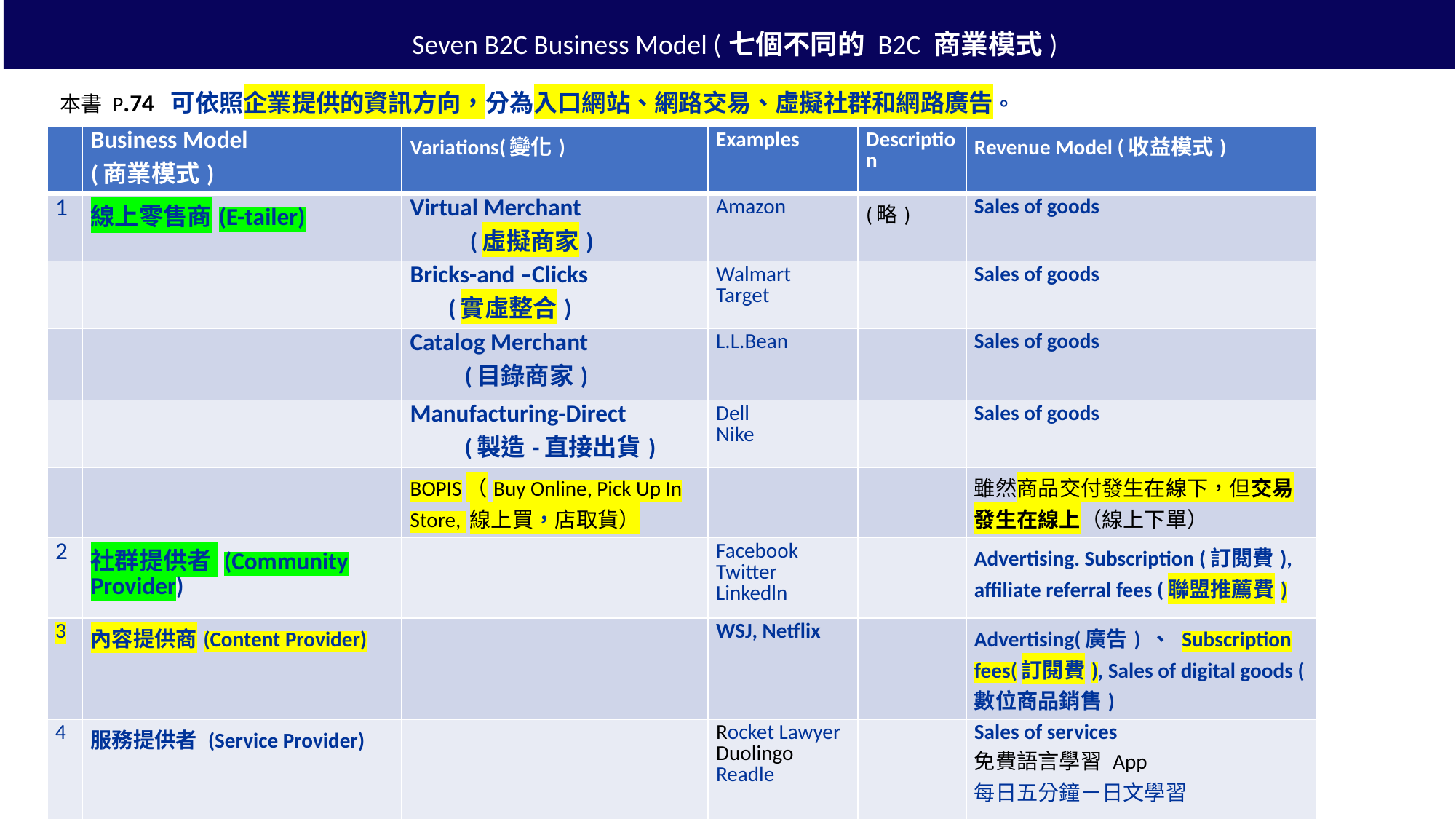

Seven B2C Business Model (七個不同的 B2C 商業模式)
本書 P.74  可依照企業提供的資訊方向，分為入口網站、網路交易、虛擬社群和網路廣告。
|  | Business Model (商業模式) | Variations(變化) | Examples | Description | Revenue Model (收益模式) |
| --- | --- | --- | --- | --- | --- |
| 1 | 線上零售商(E-tailer) | Virtual Merchant (虛擬商家) | Amazon | (略) | Sales of goods |
|  |  | Bricks-and –Clicks (實虛整合) | Walmart Target |  | Sales of goods |
|  |  | Catalog Merchant (目錄商家) | L.L.Bean |  | Sales of goods |
|  |  | Manufacturing-Direct (製造-直接出貨) | Dell Nike |  | Sales of goods |
|  |  | BOPIS（Buy Online, Pick Up In Store, 線上買，店取貨） |  |  | 雖然商品交付發生在線下，但交易發生在線上（線上下單） |
| 2 | 社群提供者 (Community Provider) |  | Facebook Twitter Linkedln |  | Advertising. Subscription (訂閱費), affiliate referral fees (聯盟推薦費) |
| 3 | 內容提供商(Content Provider) |  | WSJ, Netflix |  | Advertising(廣告) 、 Subscription fees(訂閱費), Sales of digital goods ( 數位商品銷售) |
| 4 | 服務提供者 (Service Provider) |  | Rocket Lawyer Duolingo Readle |  | Sales of services 免費語言學習 App 每日五分鐘－日文學習 |